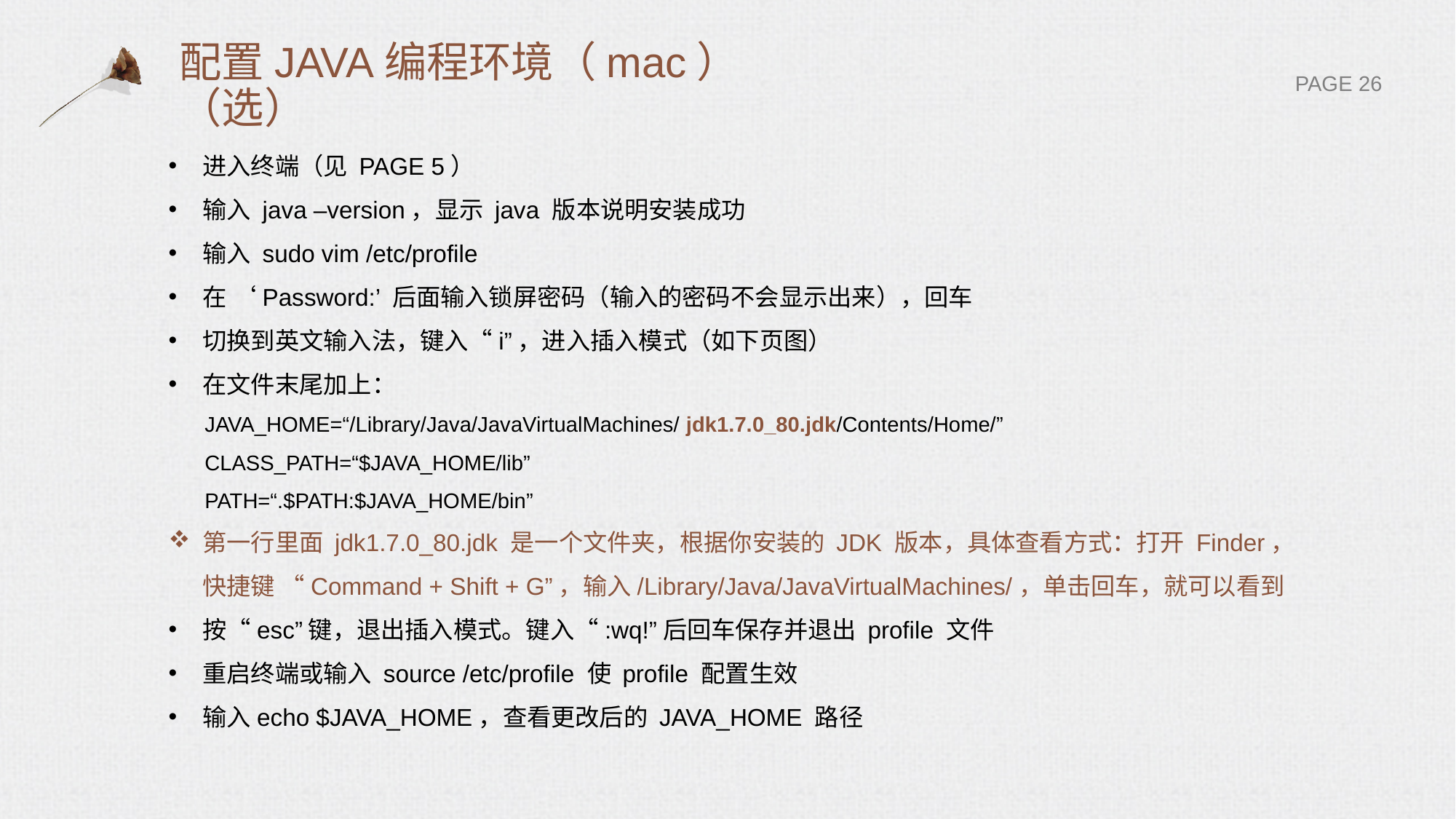

# 配置JAVA编程环境（mac）（选）
进入终端（见 PAGE 5）
输入 java –version，显示 java 版本说明安装成功
输入 sudo vim /etc/profile
在 ‘Password:’ 后面输入锁屏密码（输入的密码不会显示出来），回车
切换到英文输入法，键入“i”，进入插入模式（如下页图）
在文件末尾加上：
      JAVA_HOME=“/Library/Java/JavaVirtualMachines/ jdk1.7.0_80.jdk/Contents/Home/”
      CLASS_PATH=“$JAVA_HOME/lib”
      PATH=“.$PATH:$JAVA_HOME/bin”
第一行里面 jdk1.7.0_80.jdk 是一个文件夹，根据你安装的 JDK 版本，具体查看方式：打开 Finder，快捷键 “Command + Shift + G”，输入/Library/Java/JavaVirtualMachines/，单击回车，就可以看到
按“esc”键，退出插入模式。键入“:wq!”后回车保存并退出 profile 文件
重启终端或输入 source /etc/profile 使 profile 配置生效
输入echo $JAVA_HOME，查看更改后的 JAVA_HOME 路径